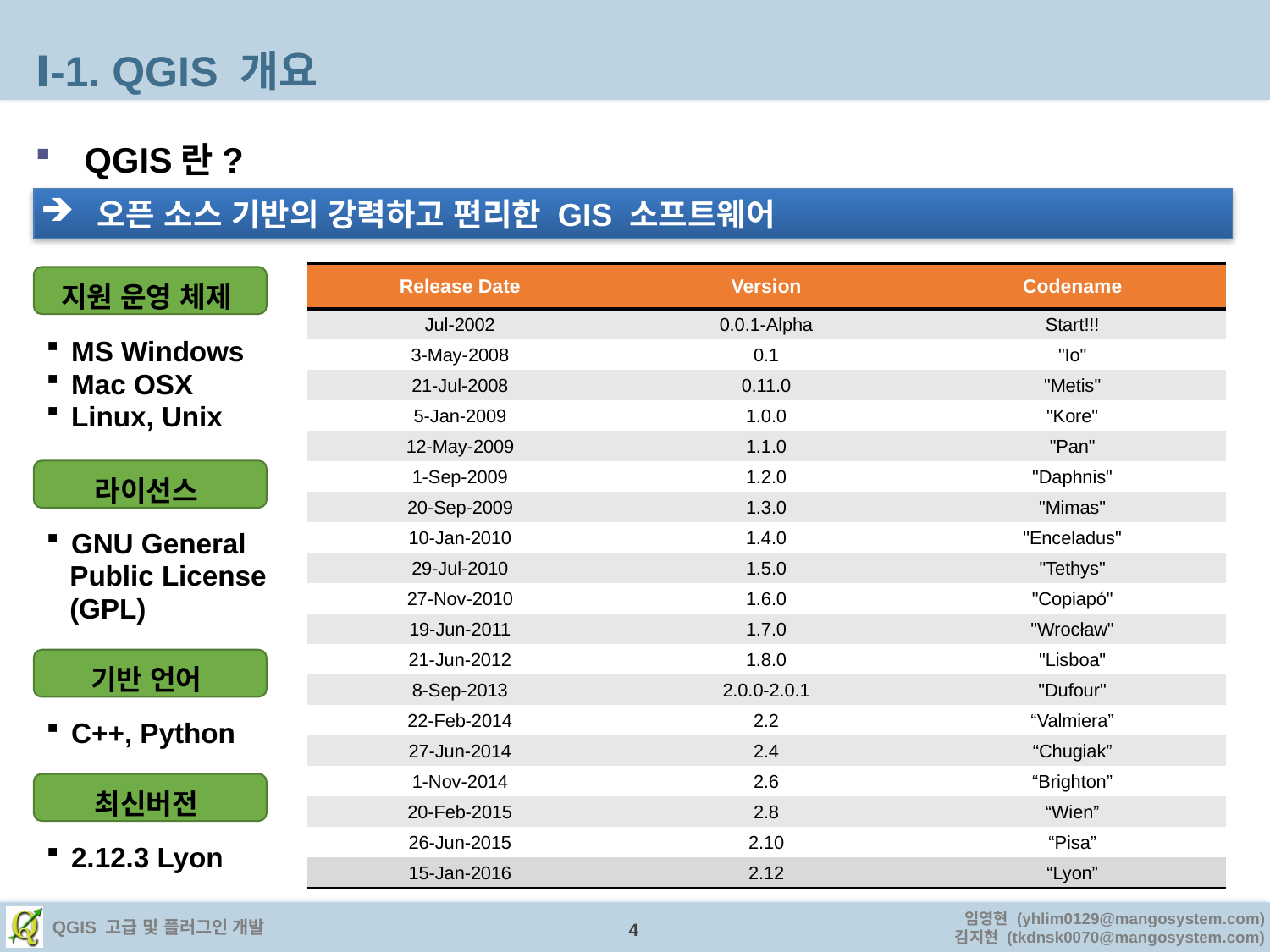

# Ⅰ-1. QGIS 개요
QGIS란?
 오픈 소스 기반의 강력하고 편리한 GIS 소프트웨어
| Release Date | Version | Codename |
| --- | --- | --- |
| Jul-2002 | 0.0.1-Alpha | Start!!! |
| 3-May-2008 | 0.1 | "Io" |
| 21-Jul-2008 | 0.11.0 | "Metis" |
| 5-Jan-2009 | 1.0.0 | "Kore" |
| 12-May-2009 | 1.1.0 | "Pan" |
| 1-Sep-2009 | 1.2.0 | "Daphnis" |
| 20-Sep-2009 | 1.3.0 | "Mimas" |
| 10-Jan-2010 | 1.4.0 | "Enceladus" |
| 29-Jul-2010 | 1.5.0 | "Tethys" |
| 27-Nov-2010 | 1.6.0 | "Copiapó" |
| 19-Jun-2011 | 1.7.0 | "Wrocław" |
| 21-Jun-2012 | 1.8.0 | "Lisboa" |
| 8-Sep-2013 | 2.0.0-2.0.1 | "Dufour" |
| 22-Feb-2014 | 2.2 | “Valmiera” |
| 27-Jun-2014 | 2.4 | “Chugiak” |
| 1-Nov-2014 | 2.6 | “Brighton” |
| 20-Feb-2015 | 2.8 | “Wien” |
| 26-Jun-2015 | 2.10 | “Pisa” |
| 15-Jan-2016 | 2.12 | “Lyon” |
지원 운영 체제

MS Windows
Mac OSX
Linux, Unix
라이선스

GNU General
   Public License
   (GPL)
기반 언어

C++, Python
최신버전

2.12.3 Lyon
4